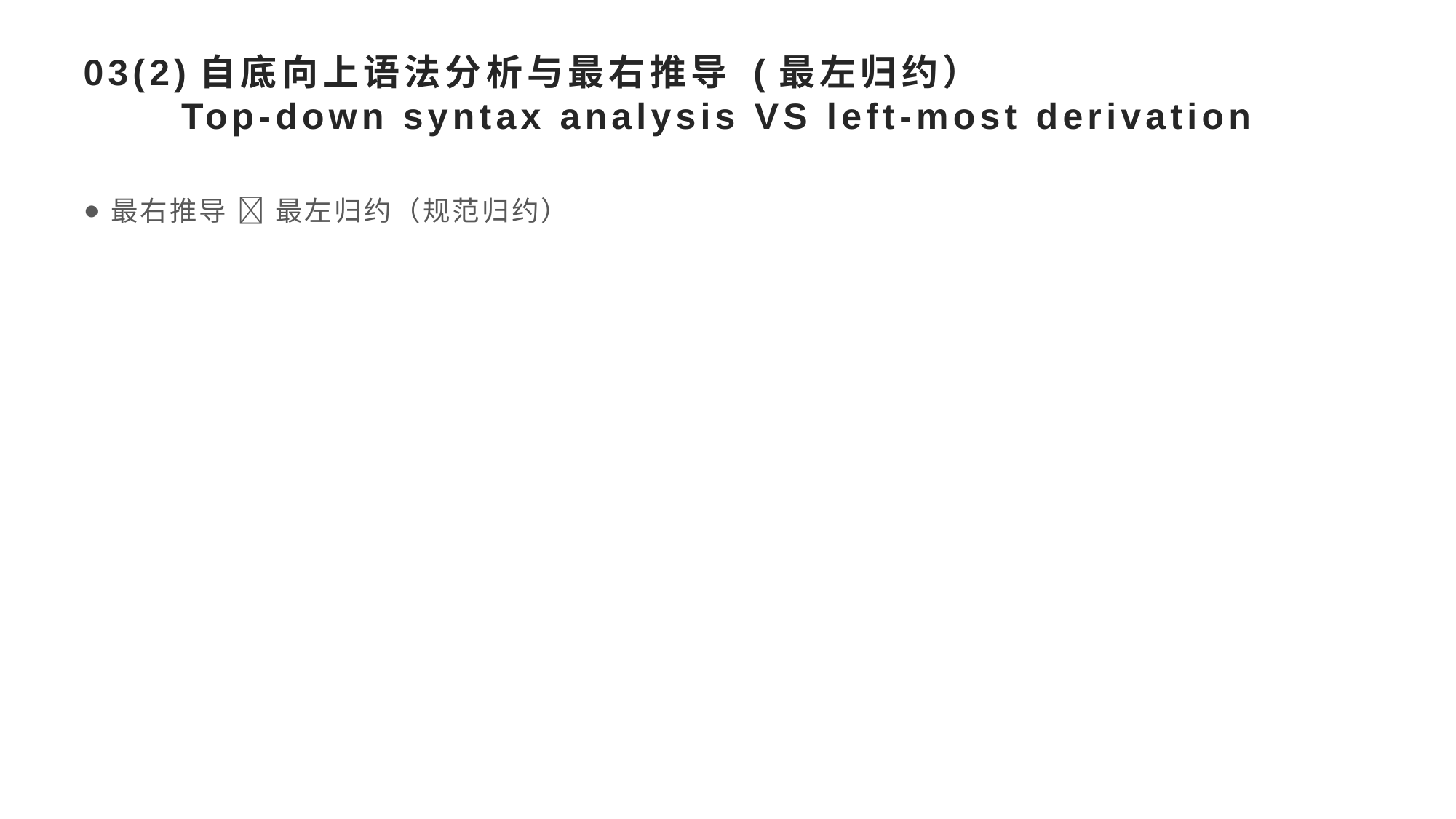

# 03(2)自底向上语法分析与最右推导 (最左归约） Top-down syntax analysis VS left-most derivation
最右推导 ⇔ 最左归约（规范归约）

80